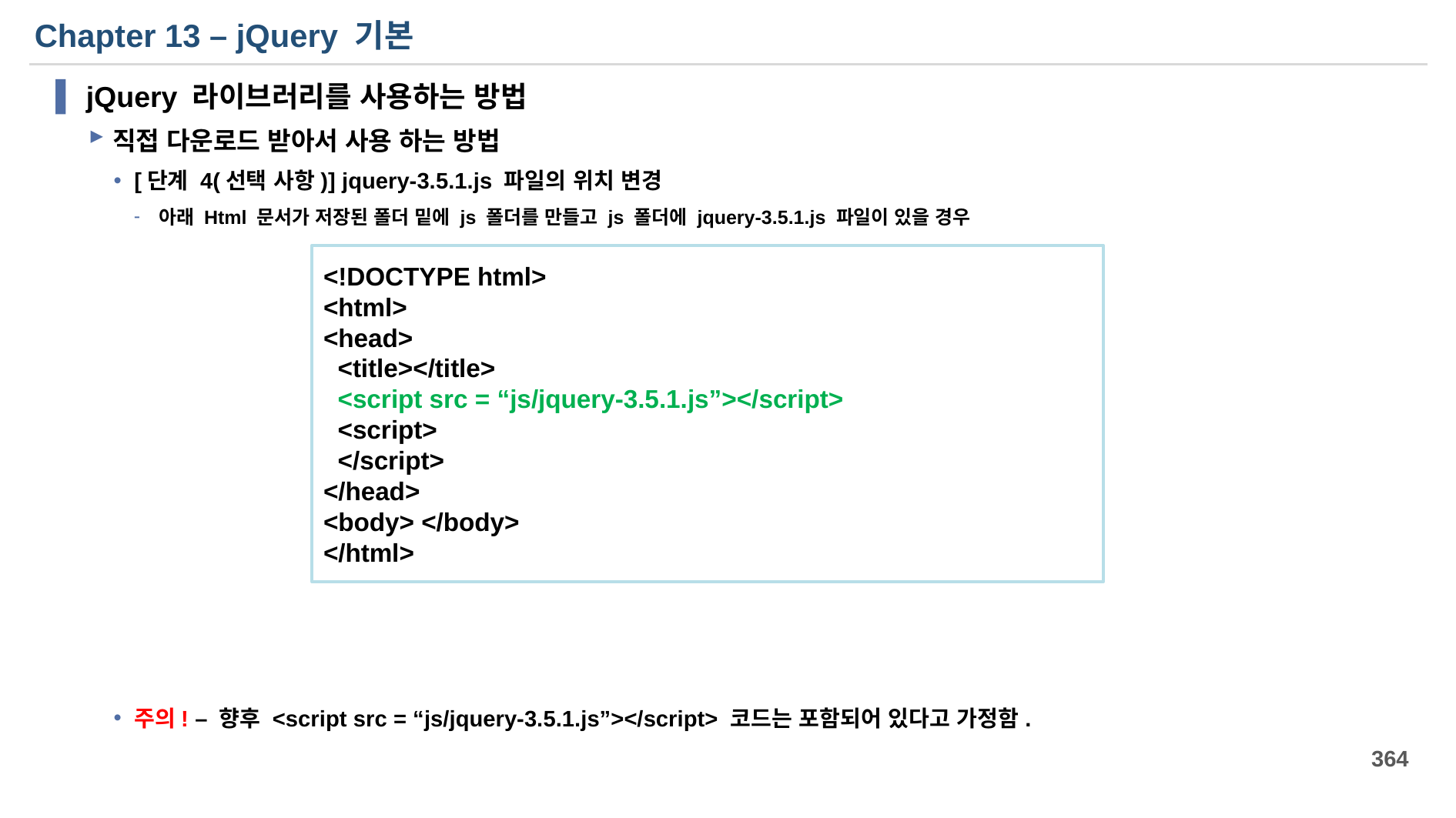

# Chapter 13 – jQuery 기본
jQuery 라이브러리를 사용하는 방법
직접 다운로드 받아서 사용 하는 방법
[단계 4(선택 사항)] jquery-3.5.1.js 파일의 위치 변경
아래 Html 문서가 저장된 폴더 밑에 js 폴더를 만들고 js 폴더에 jquery-3.5.1.js 파일이 있을 경우

주의! – 향후 <script src = “js/jquery-3.5.1.js”></script> 코드는 포함되어 있다고 가정함.

<!DOCTYPE html>
<html>
<head>
  <title></title>
  <script src = “js/jquery-3.5.1.js”></script>
  <script>
  </script>
</head>
<body> </body>
</html>
364